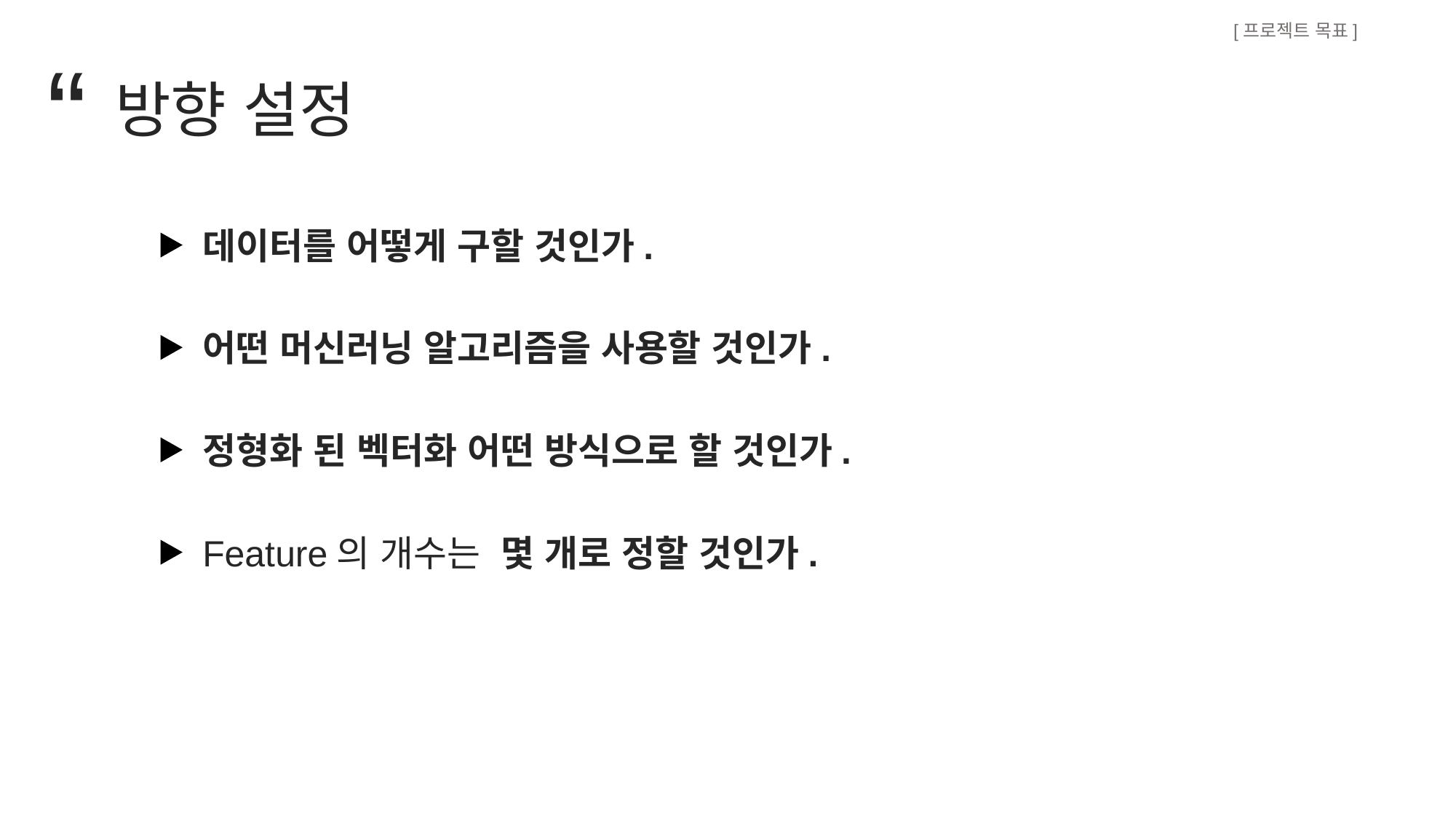

[프로젝트 목표]
“
방향 설정
데이터를 어떻게 구할 것인가.

어떤 머신러닝 알고리즘을 사용할 것인가.

정형화 된 벡터화 어떤 방식으로 할 것인가.

Feature의 개수는  몇 개로 정할 것인가.